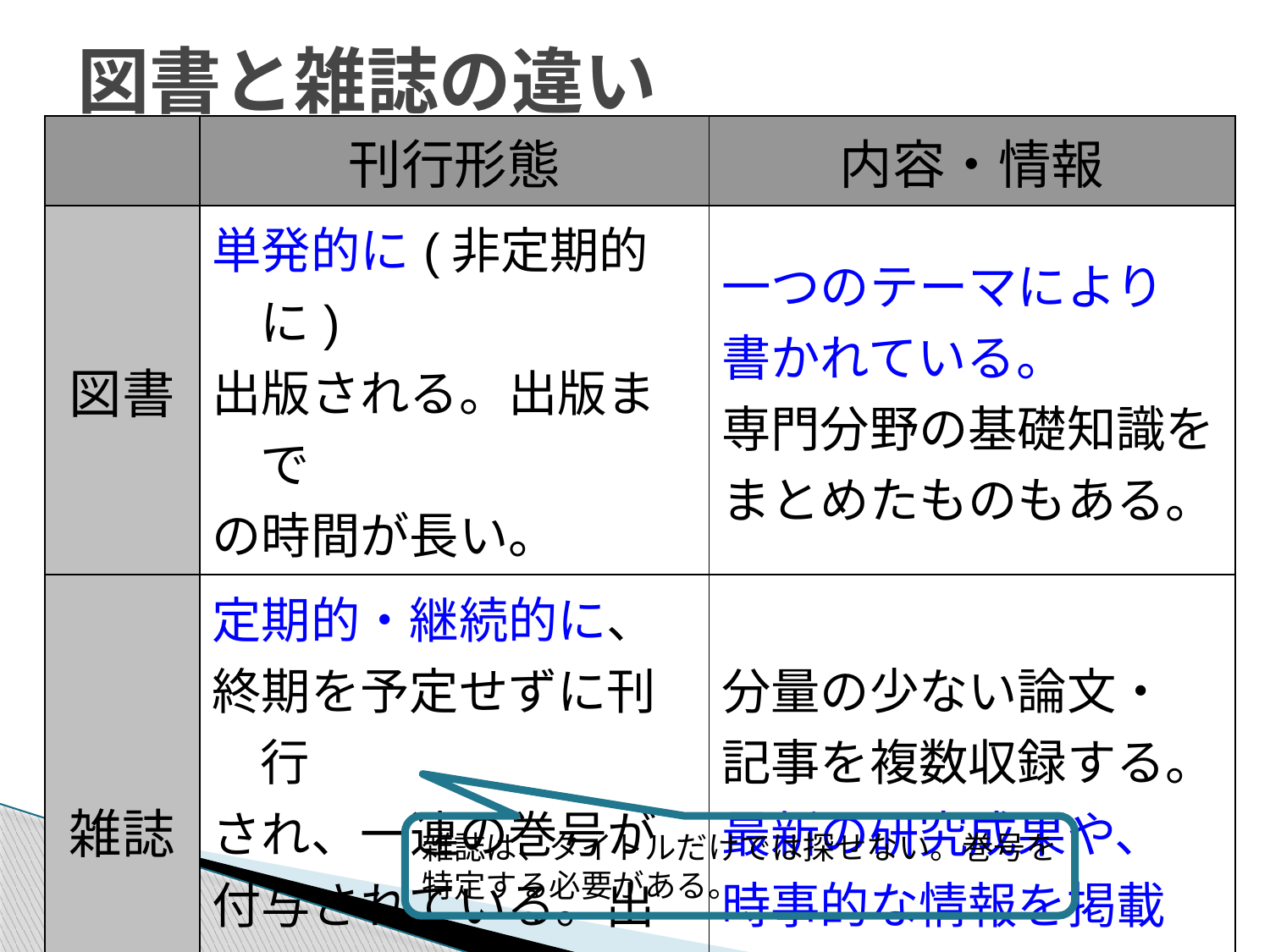

図書と雑誌の違い
|  | 刊行形態 | 内容・情報 |
| --- | --- | --- |
| 図書 | 単発的に(非定期的に) 出版される。出版まで の時間が長い。 | 一つのテーマにより 書かれている。 専門分野の基礎知識を まとめたものもある。 |
| 雑誌 | 定期的・継続的に、 終期を予定せずに刊行 され、一連の巻号が 付与されている。出版 までの時間は短い。 | 分量の少ない論文・ 記事を複数収録する。 最新の研究成果や、 時事的な情報を掲載 している。 |
雑誌は、タイトルだけでは探せない。巻号を特定する必要がある。